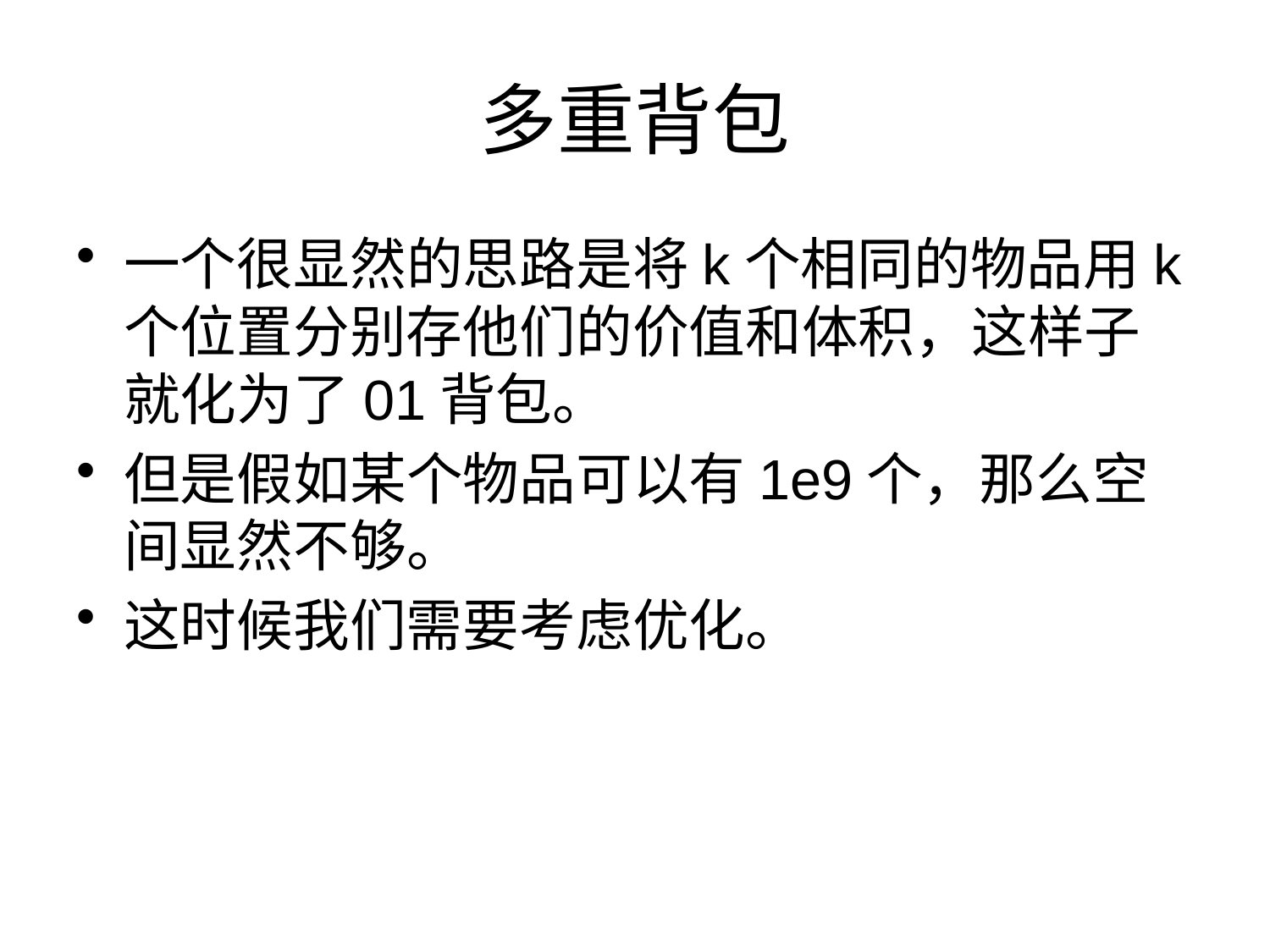

# 多重背包
一个很显然的思路是将k个相同的物品用k个位置分别存他们的价值和体积，这样子就化为了01背包。
但是假如某个物品可以有1e9个，那么空间显然不够。
这时候我们需要考虑优化。